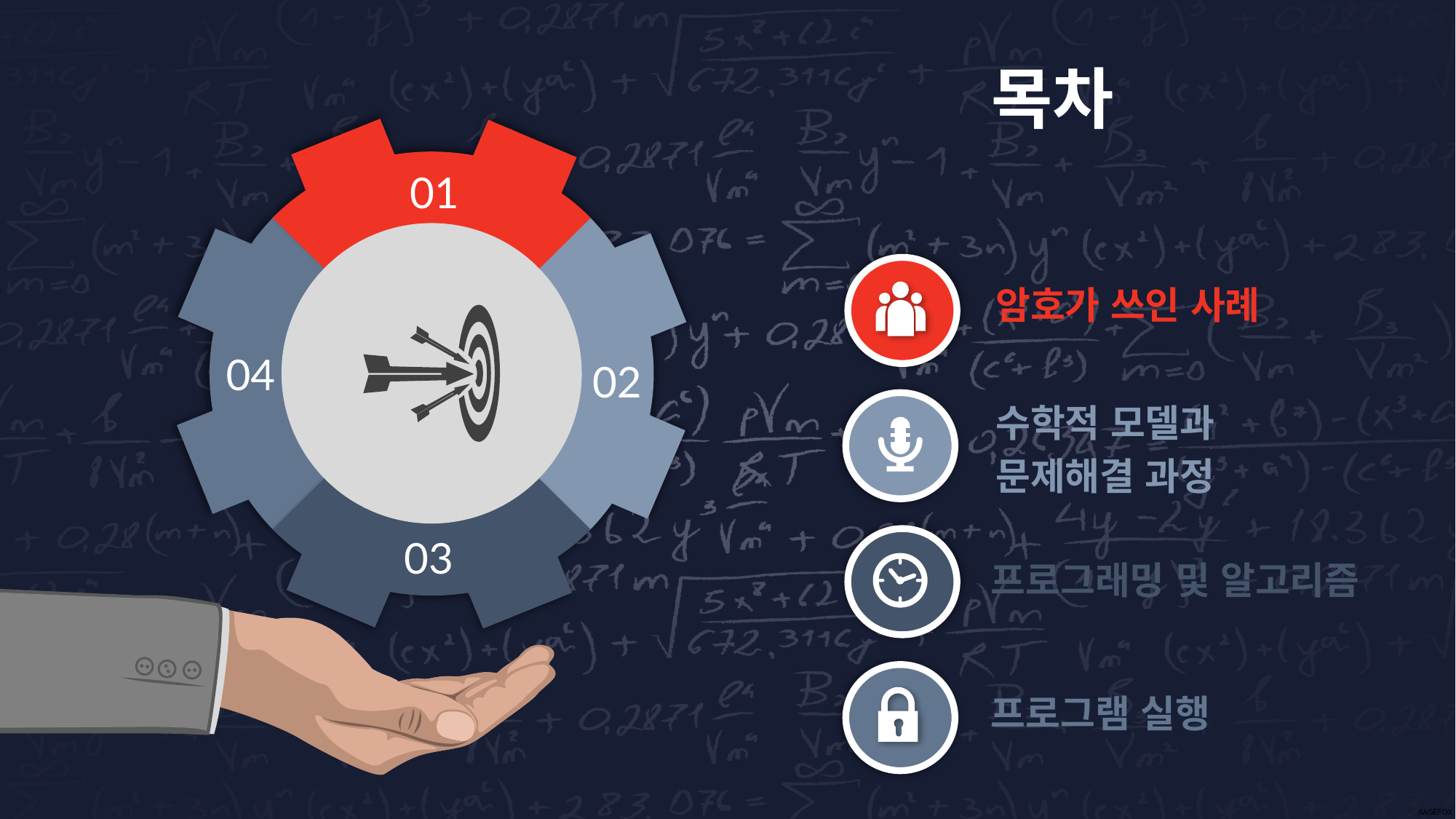

목차

01

암호가 쓰인 사례

04
02

수학적 모델과
문제해결 과정

03

프로그래밍 및 알고리즘

프로그램 실행